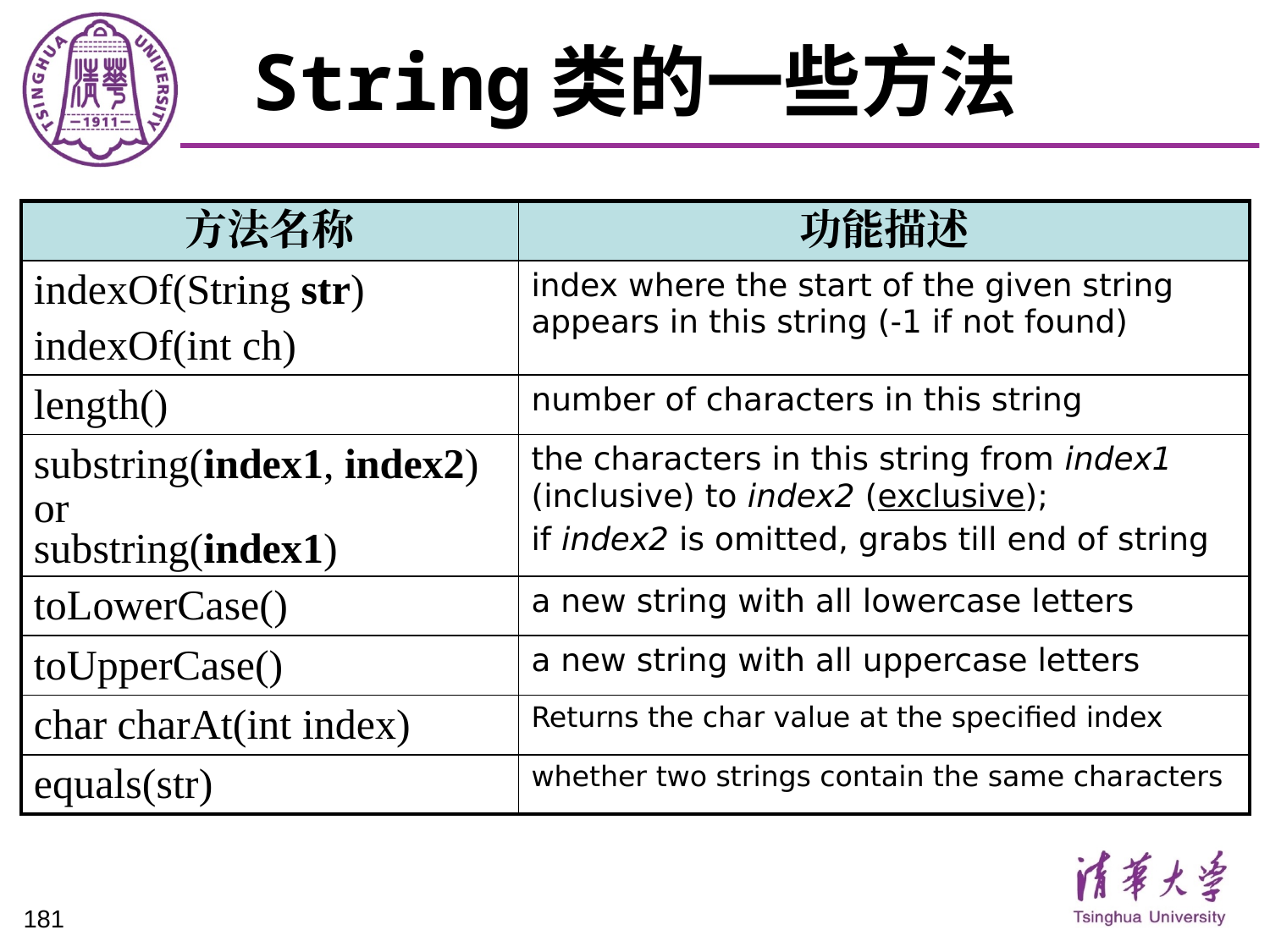

# String类的一些方法
| 方法名称 | 功能描述 |
| --- | --- |
| indexOf(String str) indexOf(int ch) | index where the start of the given string appears in this string (-1 if not found) |
| length() | number of characters in this string |
| substring(index1, index2) or substring(index1) | the characters in this string from index1 (inclusive) to index2 (exclusive); if index2 is omitted, grabs till end of string |
| toLowerCase() | a new string with all lowercase letters |
| toUpperCase() | a new string with all uppercase letters |
| char charAt(int index) | Returns the char value at the specified index |
| equals(str) | whether two strings contain the same characters |
181